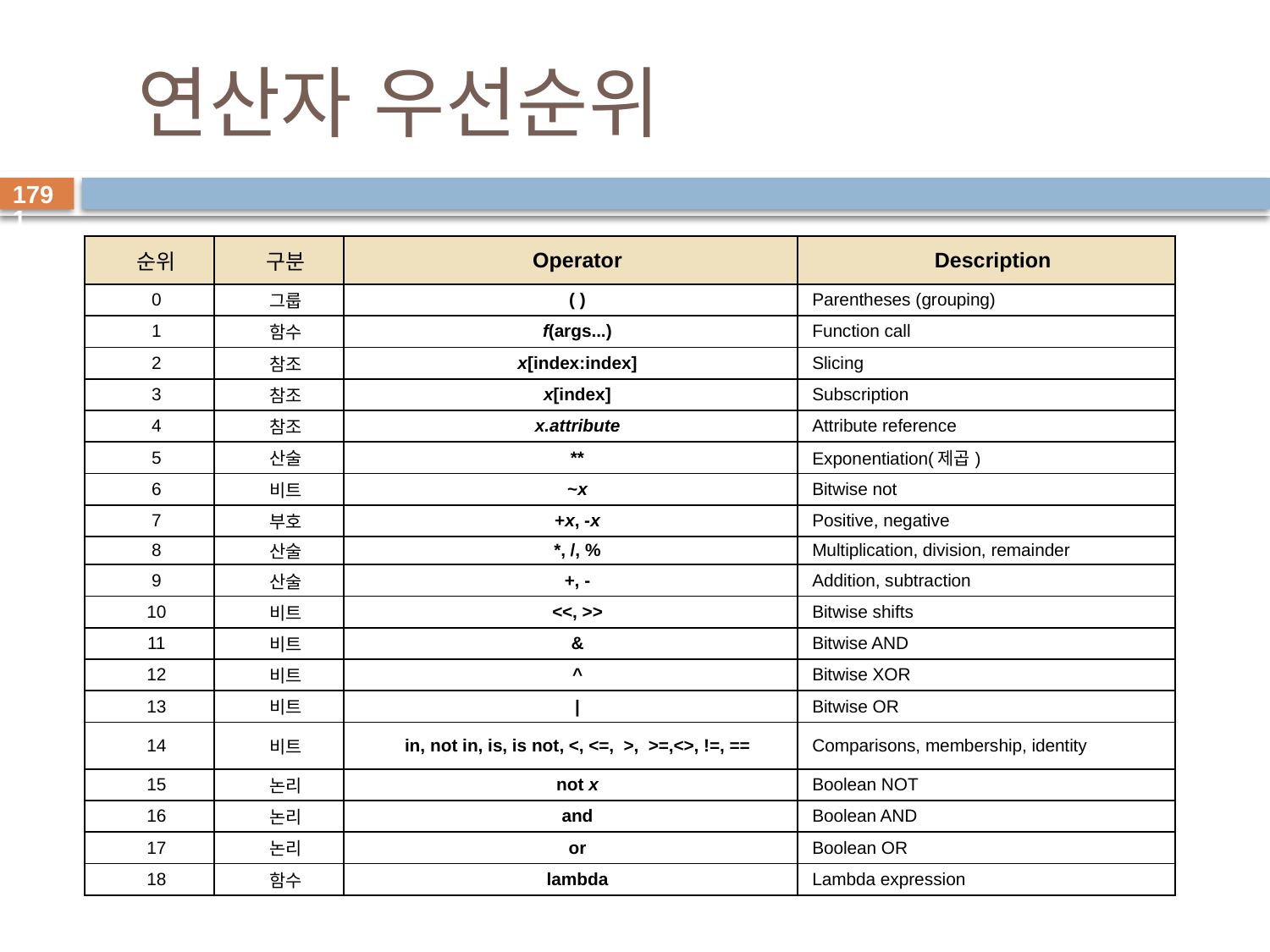

# 연산자 우선순위
1791
| 순위 | 구분 | Operator | Description |
| --- | --- | --- | --- |
| 0 | 그룹 | ( ) | Parentheses (grouping) |
| 1 | 함수 | f(args...) | Function call |
| 2 | 참조 | x[index:index] | Slicing |
| 3 | 참조 | x[index] | Subscription |
| 4 | 참조 | x.attribute | Attribute reference |
| 5 | 산술 | \*\* | Exponentiation(제곱) |
| 6 | 비트 | ~x | Bitwise not |
| 7 | 부호 | +x, -x | Positive, negative |
| 8 | 산술 | \*, /, % | Multiplication, division, remainder |
| 9 | 산술 | +, - | Addition, subtraction |
| 10 | 비트 | <<, >> | Bitwise shifts |
| 11 | 비트 | & | Bitwise AND |
| 12 | 비트 | ^ | Bitwise XOR |
| 13 | 비트 | | | Bitwise OR |
| 14 | 비트 | in, not in, is, is not, <, <=,  >,  >=,<>, !=, == | Comparisons, membership, identity |
| 15 | 논리 | not x | Boolean NOT |
| 16 | 논리 | and | Boolean AND |
| 17 | 논리 | or | Boolean OR |
| 18 | 함수 | lambda | Lambda expression |